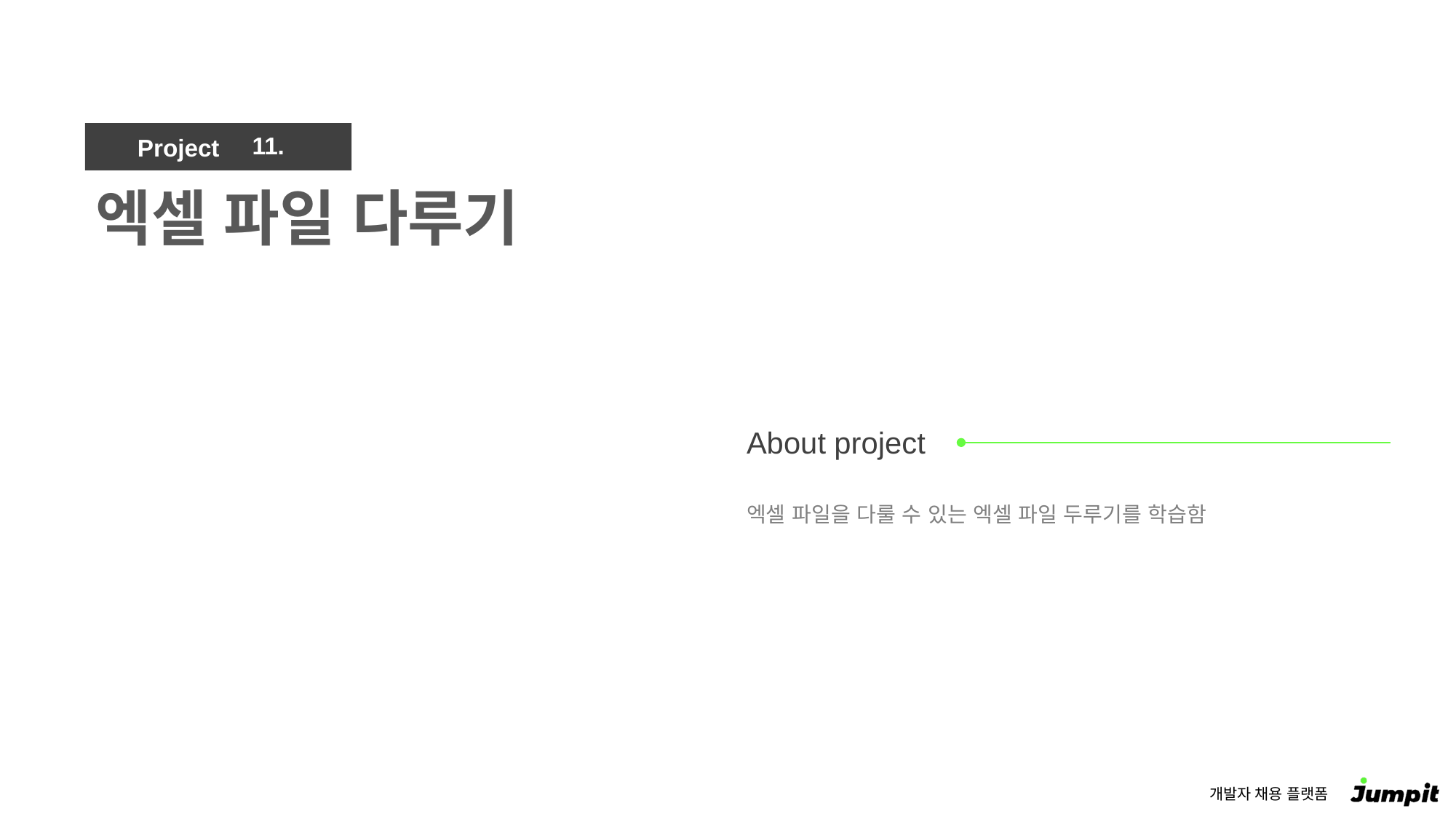

11.
엑셀 파일 다루기
엑셀 파일을 다룰 수 있는 엑셀 파일 두루기를 학습함